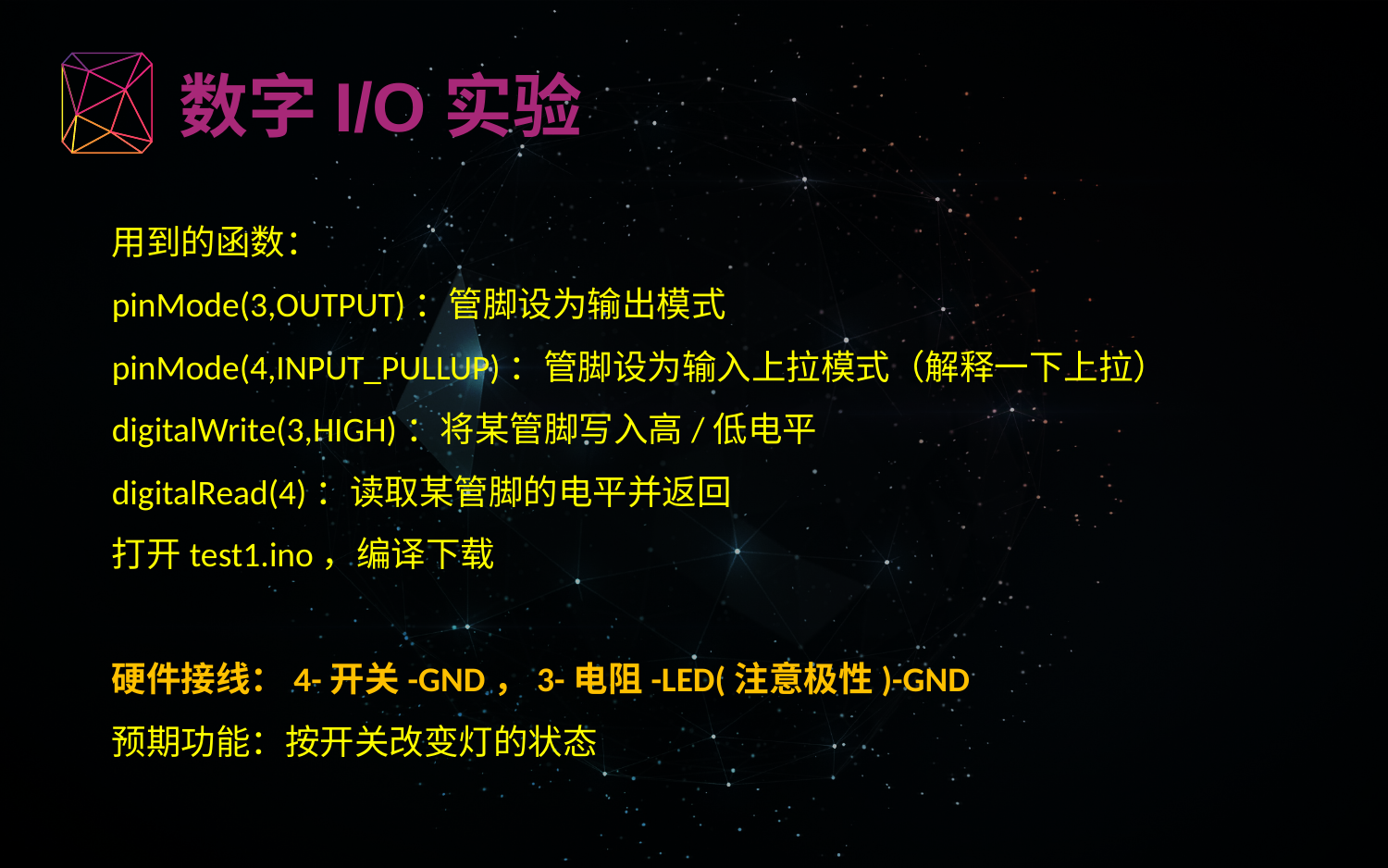

数字I/O实验
用到的函数：
pinMode(3,OUTPUT)：管脚设为输出模式
pinMode(4,INPUT_PULLUP)：管脚设为输入上拉模式（解释一下上拉）
digitalWrite(3,HIGH)：将某管脚写入高/低电平
digitalRead(4)：读取某管脚的电平并返回
打开test1.ino，编译下载

硬件接线：4-开关-GND，3-电阻-LED(注意极性)-GND
预期功能：按开关改变灯的状态